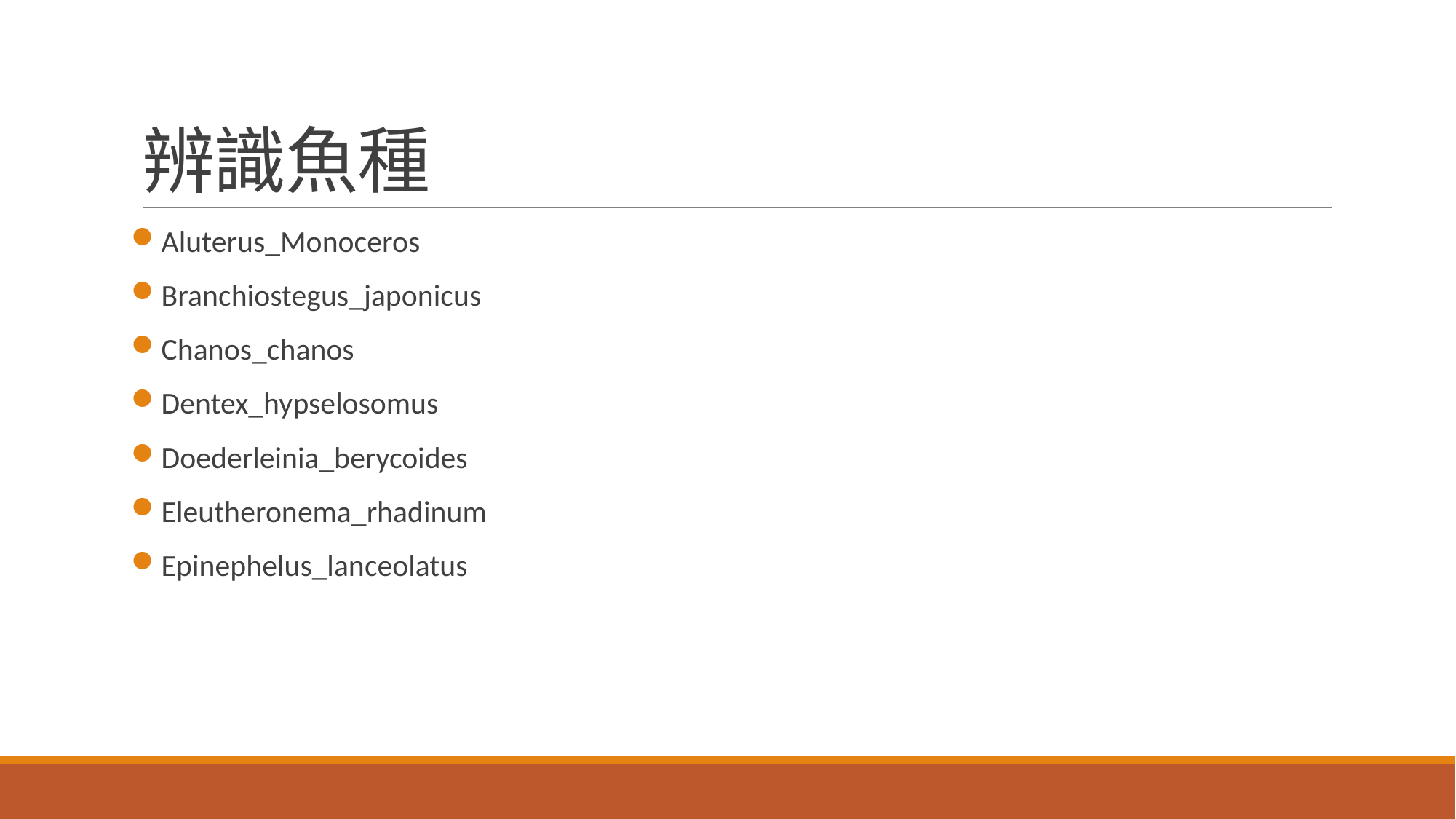

# 辨識魚種
Aluterus_Monoceros
Branchiostegus_japonicus
Chanos_chanos
Dentex_hypselosomus
Doederleinia_berycoides
Eleutheronema_rhadinum
Epinephelus_lanceolatus